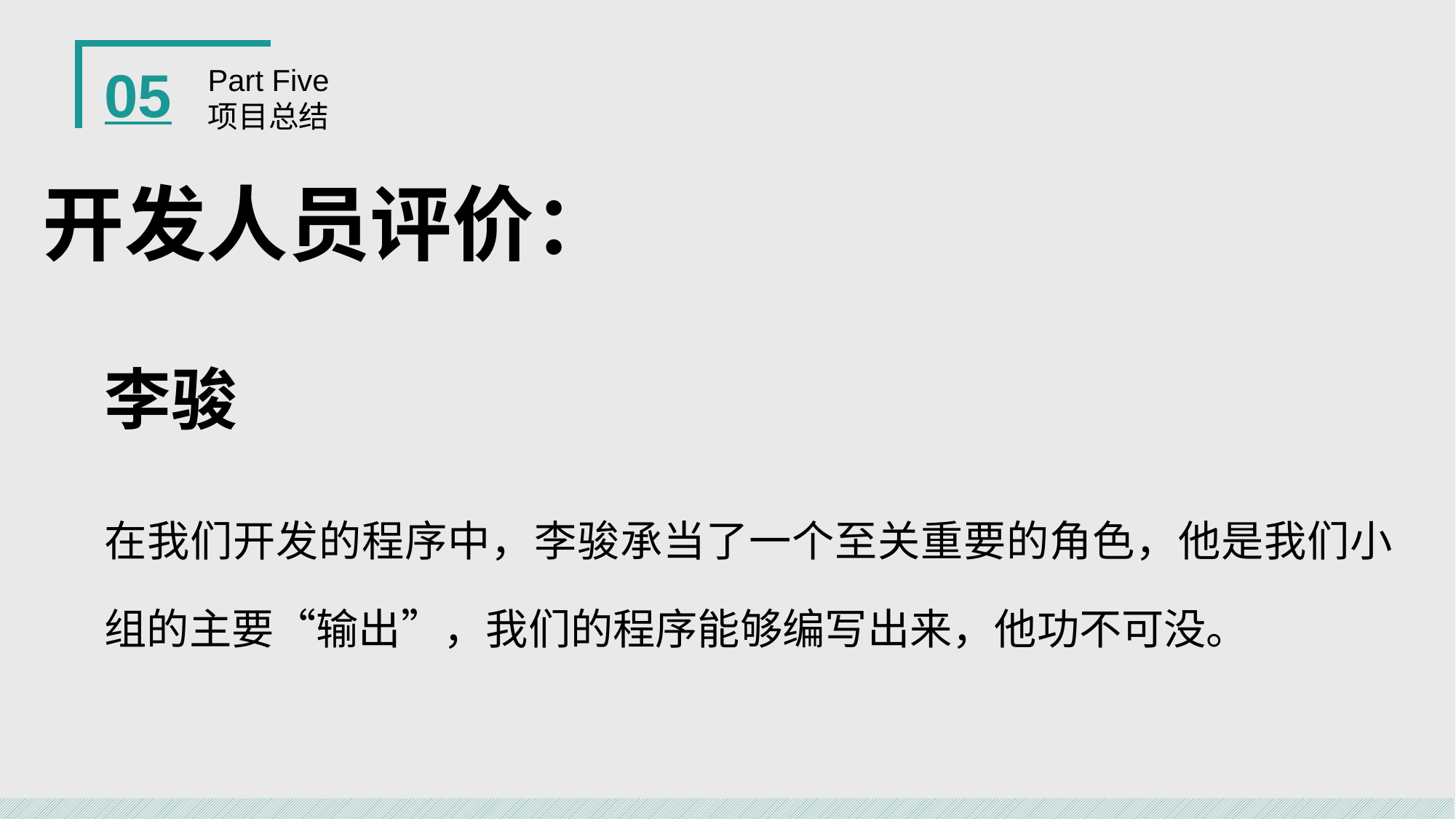

05
Part Five
项目总结
开发人员评价：
李骏
在我们开发的程序中，李骏承当了一个至关重要的角色，他是我们小组的主要“输出”，我们的程序能够编写出来，他功不可没。